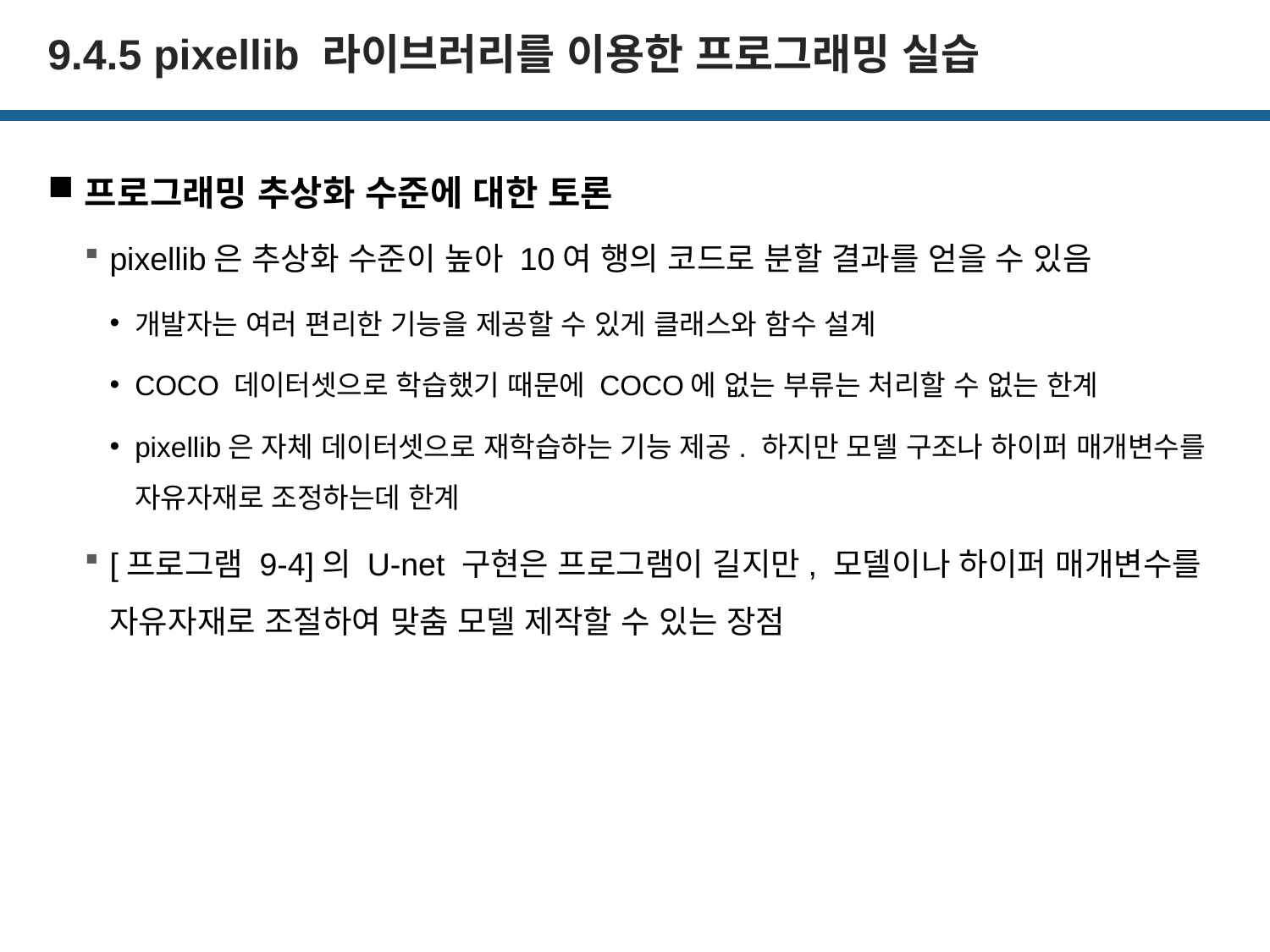

# 9.4.5 pixellib 라이브러리를 이용한 프로그래밍 실습
프로그래밍 추상화 수준에 대한 토론
pixellib은 추상화 수준이 높아 10여 행의 코드로 분할 결과를 얻을 수 있음
개발자는 여러 편리한 기능을 제공할 수 있게 클래스와 함수 설계
COCO 데이터셋으로 학습했기 때문에 COCO에 없는 부류는 처리할 수 없는 한계
pixellib은 자체 데이터셋으로 재학습하는 기능 제공. 하지만 모델 구조나 하이퍼 매개변수를 자유자재로 조정하는데 한계
[프로그램 9-4]의 U-net 구현은 프로그램이 길지만, 모델이나 하이퍼 매개변수를 자유자재로 조절하여 맞춤 모델 제작할 수 있는 장점